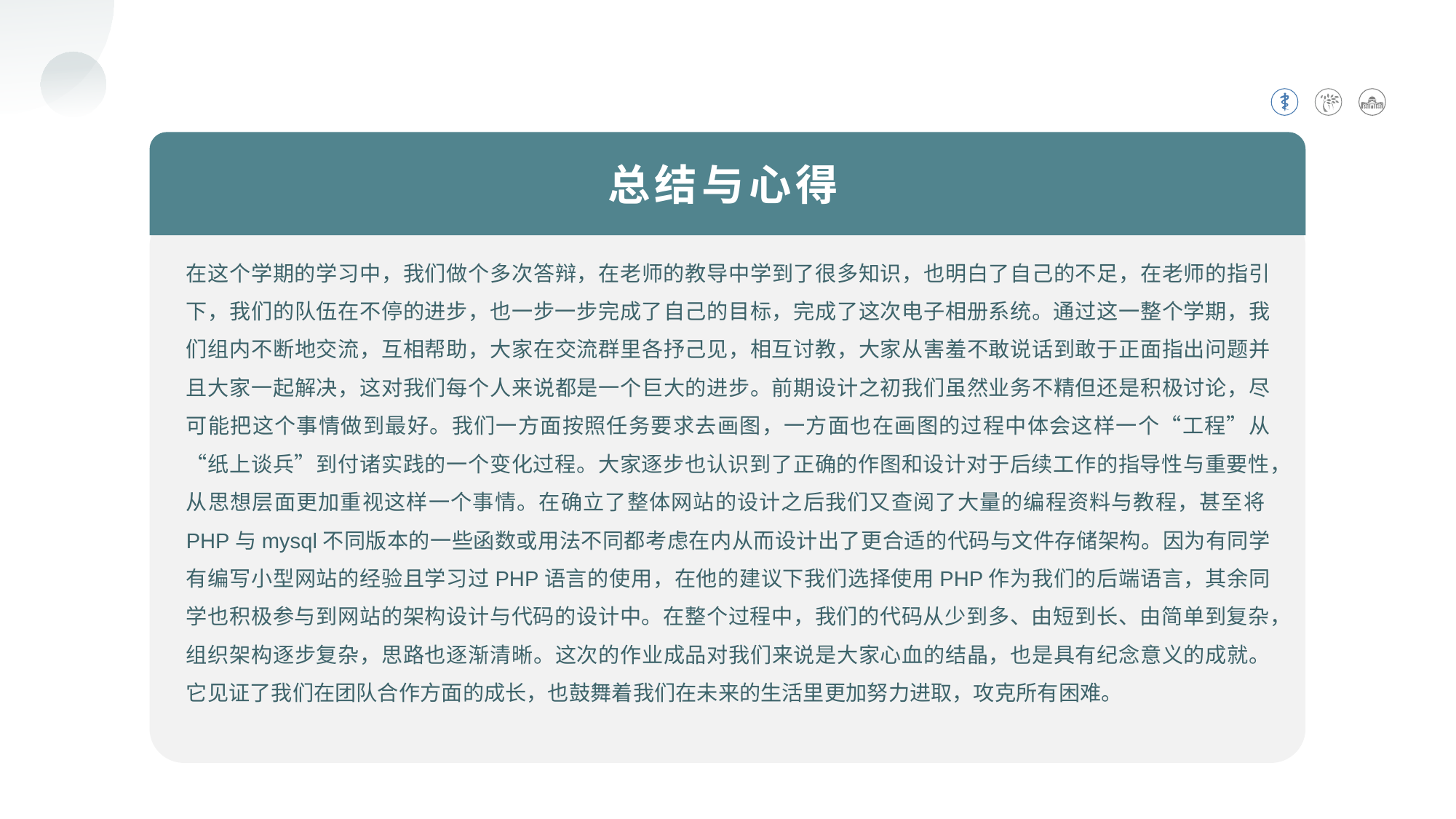

总结与心得
在这个学期的学习中，我们做个多次答辩，在老师的教导中学到了很多知识，也明白了自己的不足，在老师的指引下，我们的队伍在不停的进步，也一步一步完成了自己的目标，完成了这次电子相册系统。通过这一整个学期，我们组内不断地交流，互相帮助，大家在交流群里各抒己见，相互讨教，大家从害羞不敢说话到敢于正面指出问题并且大家一起解决，这对我们每个人来说都是一个巨大的进步。前期设计之初我们虽然业务不精但还是积极讨论，尽可能把这个事情做到最好。我们一方面按照任务要求去画图，一方面也在画图的过程中体会这样一个“工程”从“纸上谈兵”到付诸实践的一个变化过程。大家逐步也认识到了正确的作图和设计对于后续工作的指导性与重要性，从思想层面更加重视这样一个事情。在确立了整体网站的设计之后我们又查阅了大量的编程资料与教程，甚至将PHP与mysql不同版本的一些函数或用法不同都考虑在内从而设计出了更合适的代码与文件存储架构。因为有同学有编写小型网站的经验且学习过PHP语言的使用，在他的建议下我们选择使用PHP作为我们的后端语言，其余同学也积极参与到网站的架构设计与代码的设计中。在整个过程中，我们的代码从少到多、由短到长、由简单到复杂，组织架构逐步复杂，思路也逐渐清晰。这次的作业成品对我们来说是大家心血的结晶，也是具有纪念意义的成就。它见证了我们在团队合作方面的成长，也鼓舞着我们在未来的生活里更加努力进取，攻克所有困难。